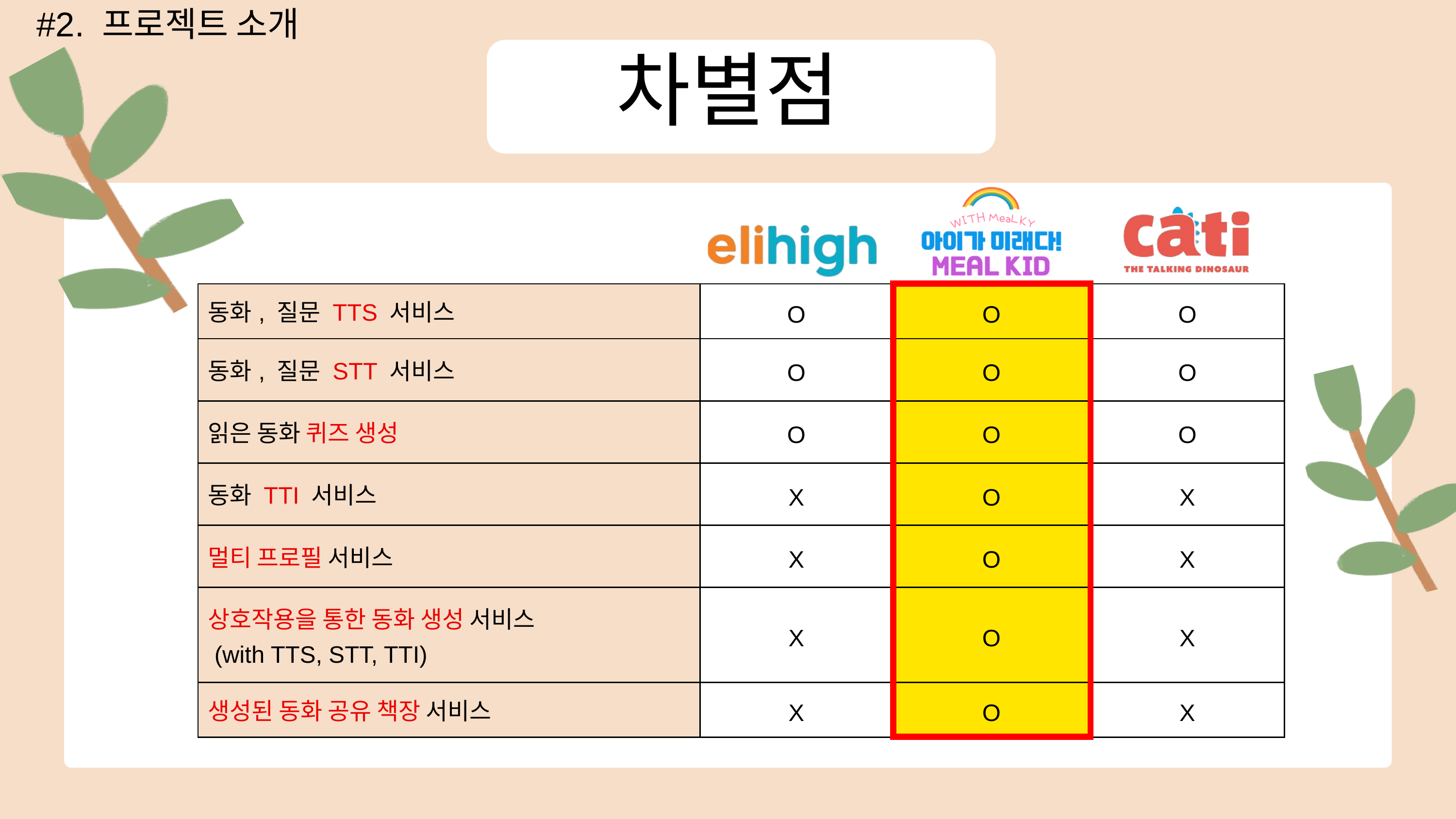

#2. 프로젝트 소개

차별점

| 동화, 질문 TTS 서비스 | O | O | O |
| --- | --- | --- | --- |
| 동화, 질문 STT 서비스 | O | O | O |
| 읽은 동화 퀴즈 생성 | O | O | O |
| 동화 TTI 서비스 | X | O | X |
| 멀티 프로필 서비스 | X | O | X |
| 상호작용을 통한 동화 생성 서비스  (with TTS, STT, TTI) | X | O | X |
| 생성된 동화 공유 책장 서비스 | X | O | X |